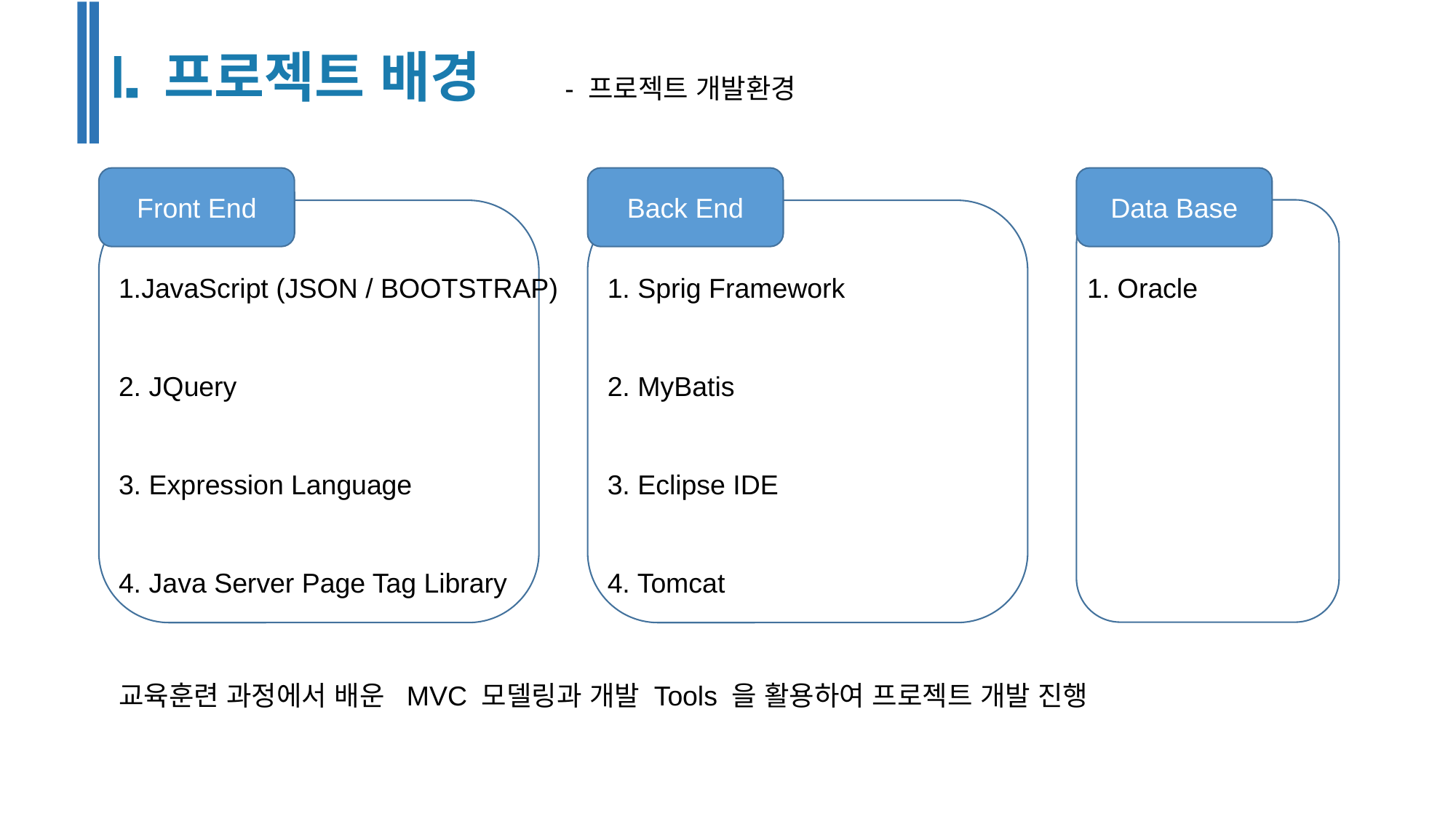

Ⅰ. 프로젝트 배경
- 프로젝트 개발환경
Front End
Back End
Data Base

1.JavaScript (JSON / BOOTSTRAP)
2. JQuery
3. Expression Language
4. Java Server Page Tag Library

1. Sprig Framework
2. MyBatis
3. Eclipse IDE
4. Tomcat
1. Oracle
교육훈련 과정에서 배운  MVC 모델링과 개발 Tools 을 활용하여 프로젝트 개발 진행